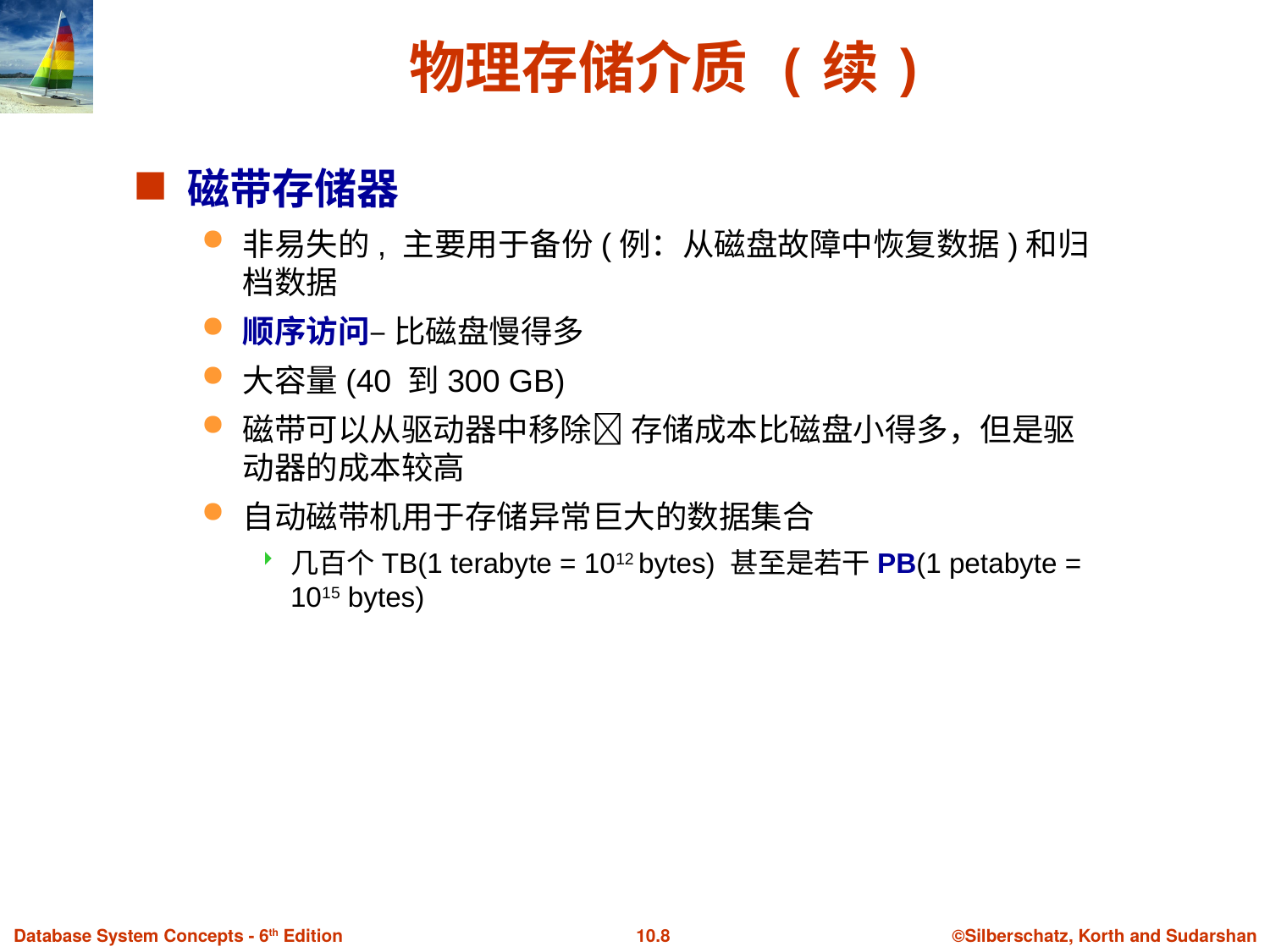

# 物理存储介质 (续)
磁带存储器
非易失的, 主要用于备份(例：从磁盘故障中恢复数据)和归档数据
顺序访问– 比磁盘慢得多
大容量(40 到300 GB)
磁带可以从驱动器中移除⇒ 存储成本比磁盘小得多，但是驱动器的成本较高
自动磁带机用于存储异常巨大的数据集合
几百个TB(1 terabyte = 1012 bytes) 甚至是若干PB(1 petabyte = 1015 bytes)